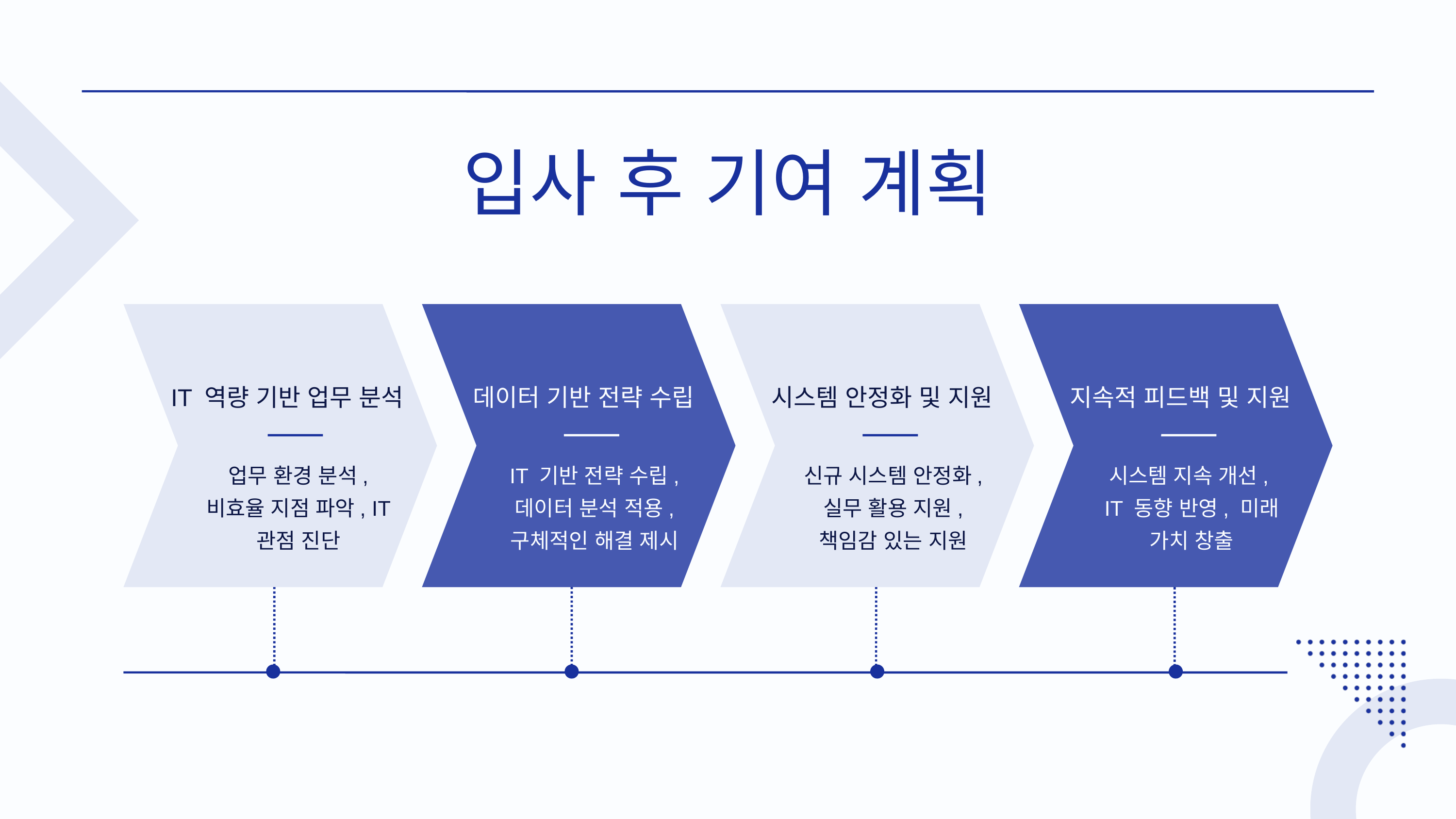

입사 후 기여 계획

IT 역량 기반 업무 분석
데이터 기반 전략 수립
시스템 안정화 및 지원
지속적 피드백 및 지원

업무 환경 분석, 비효율 지점 파악, IT 관점 진단
IT 기반 전략 수립, 데이터 분석 적용, 구체적인 해결 제시
신규 시스템 안정화, 실무 활용 지원, 책임감 있는 지원
시스템 지속 개선,
IT 동향 반영, 미래 가치 창출